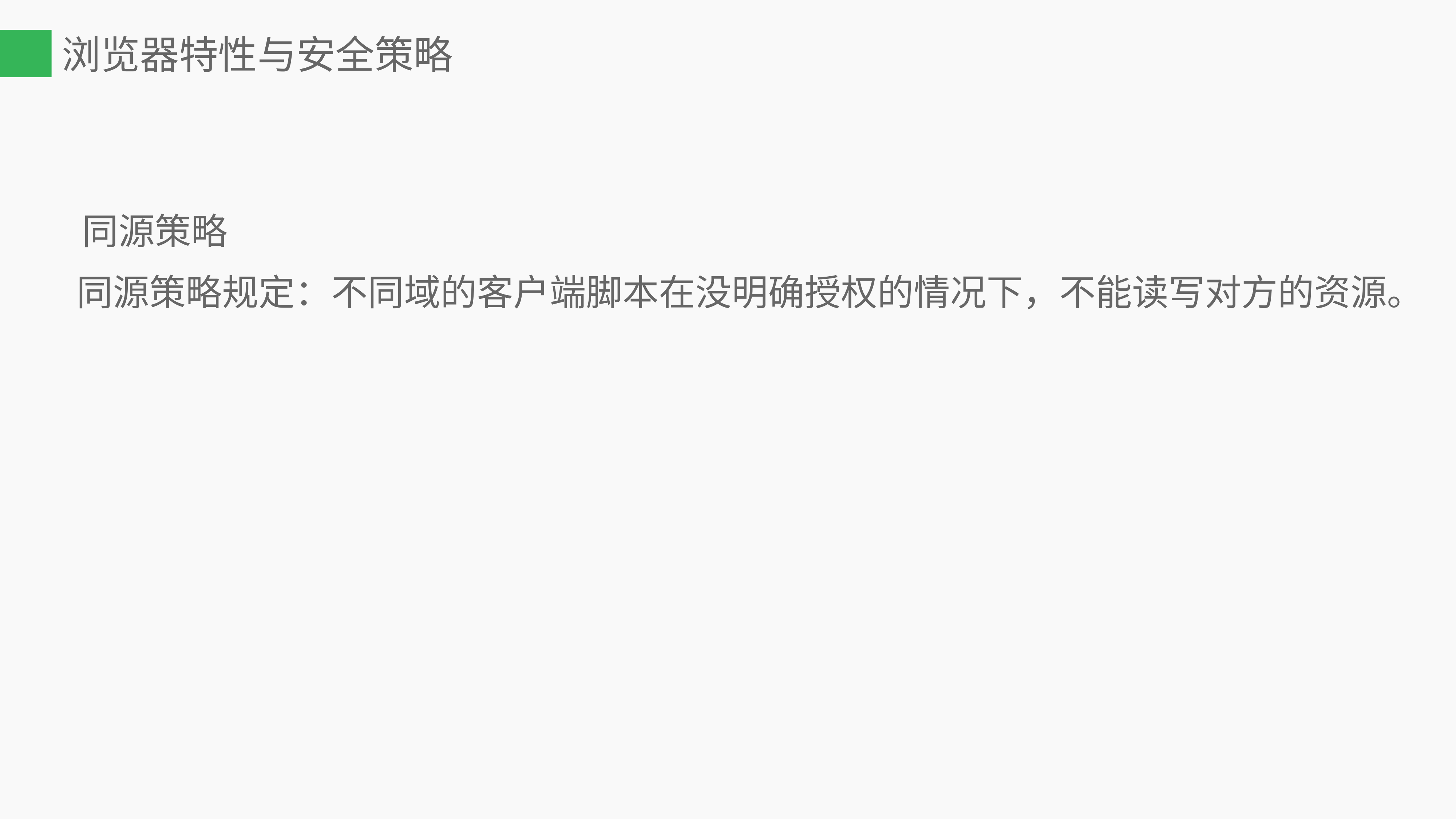

# 浏览器特性与安全策略
 同源策略
同源策略规定：不同域的客户端脚本在没明确授权的情况下，不能读写对方的资源。